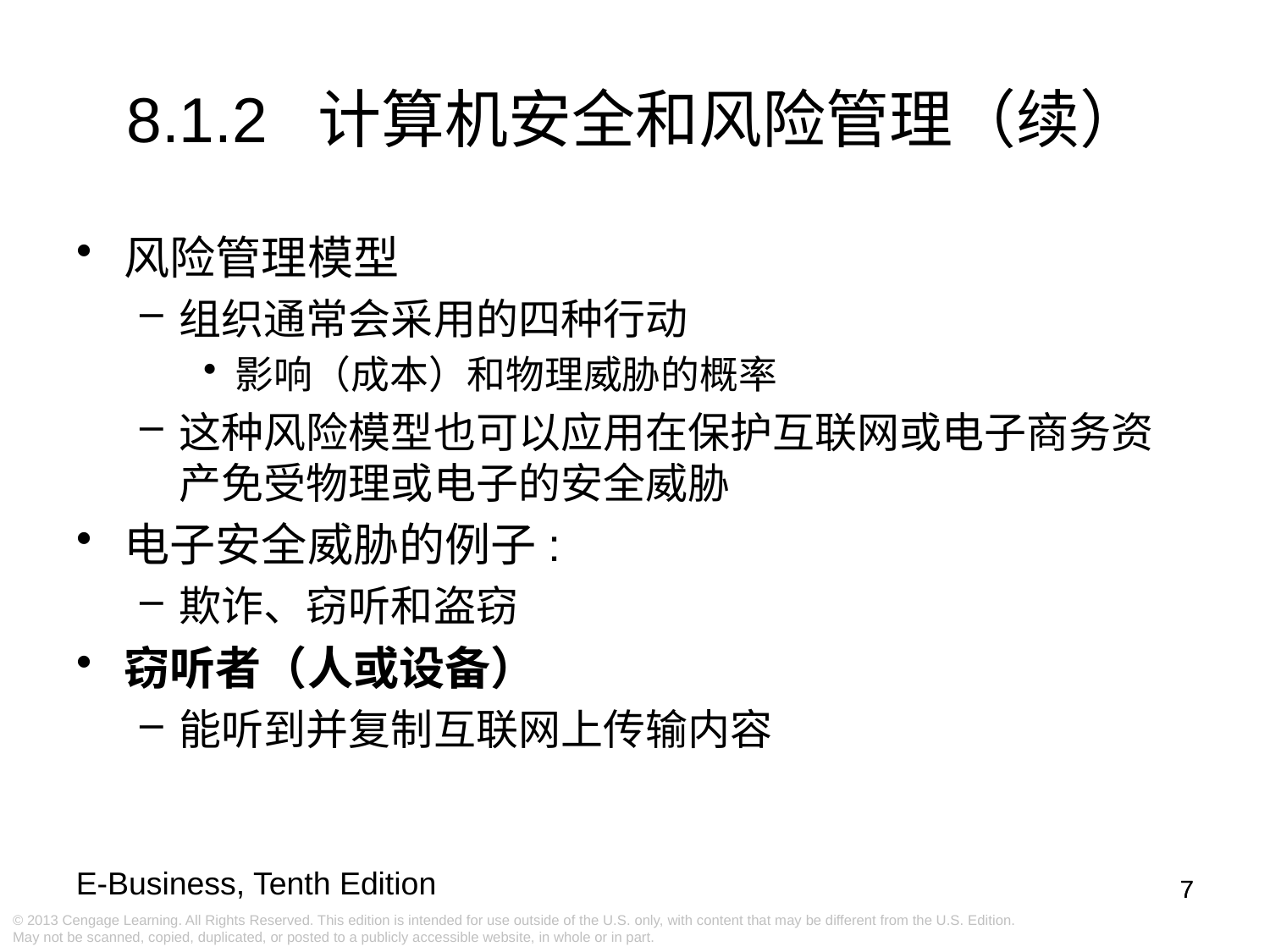

# 8.1.2  计算机安全和风险管理（续）
风险管理模型
组织通常会采用的四种行动
影响（成本）和物理威胁的概率
这种风险模型也可以应用在保护互联网或电子商务资产免受物理或电子的安全威胁
电子安全威胁的例子:
欺诈、窃听和盗窃
窃听者（人或设备）
能听到并复制互联网上传输内容
7
7